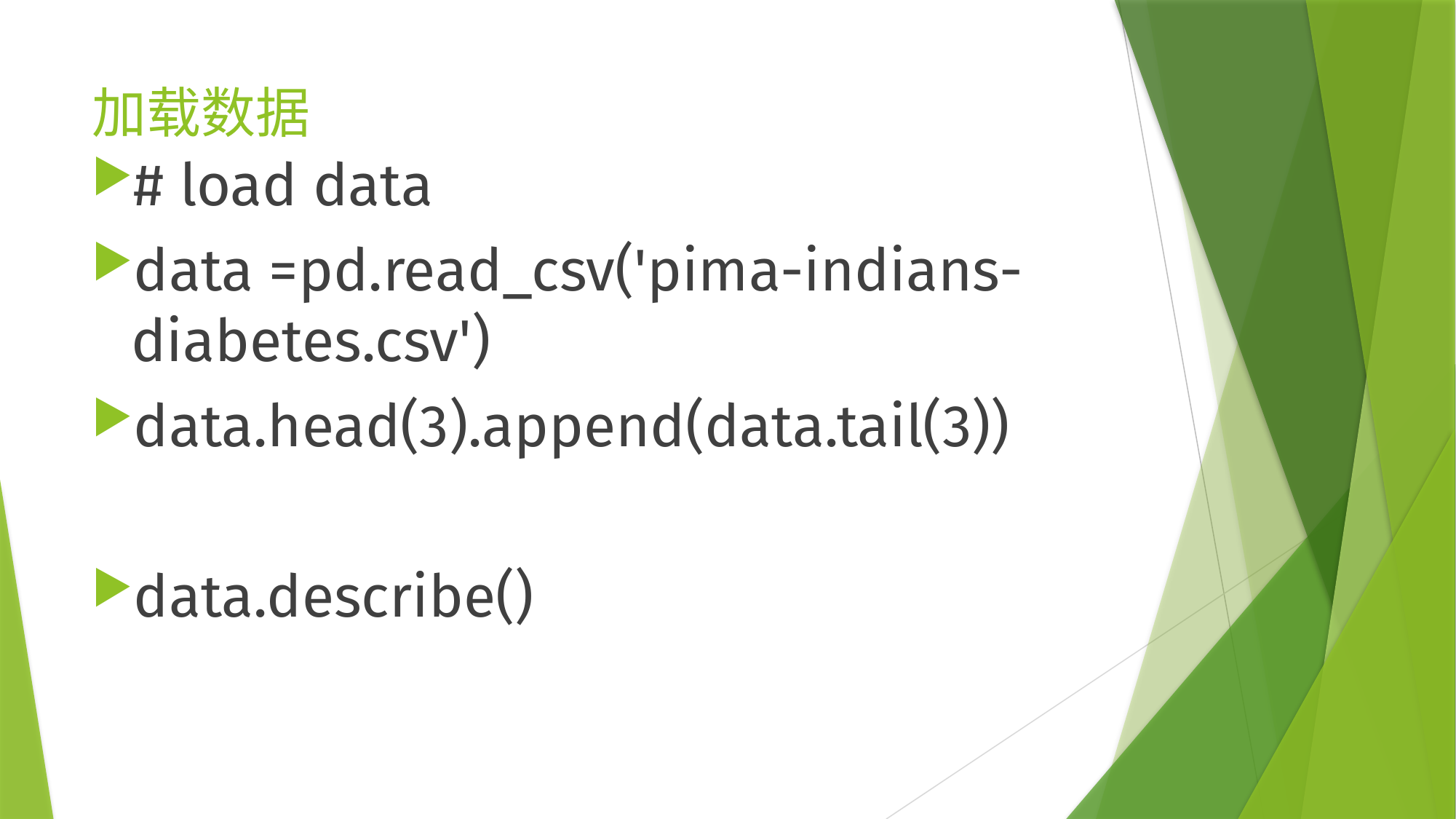

# 加载数据
# load data
data =pd.read_csv('pima-indians-diabetes.csv')
data.head(3).append(data.tail(3))

data.describe()